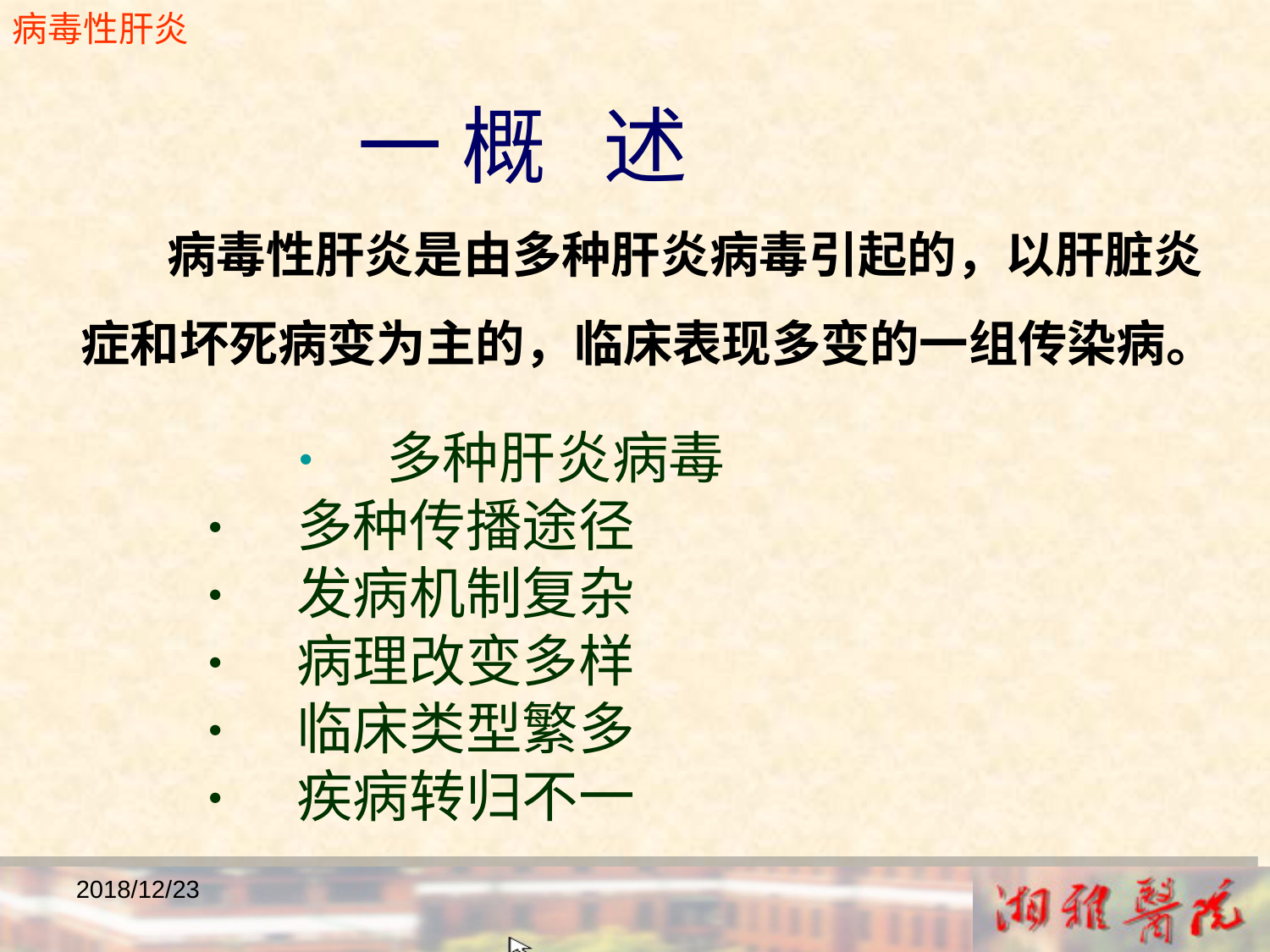

病毒性肝炎
                            一 概   述
        病毒性肝炎是由多种肝炎病毒引起的，以肝脏炎
症和坏死病变为主的，临床表现多变的一组传染病。

                     •    多种肝炎病毒
          •    多种传播途径
          •    发病机制复杂
          •    病理改变多样
          •    临床类型繁多
          •    疾病转归不一
2018/12/23